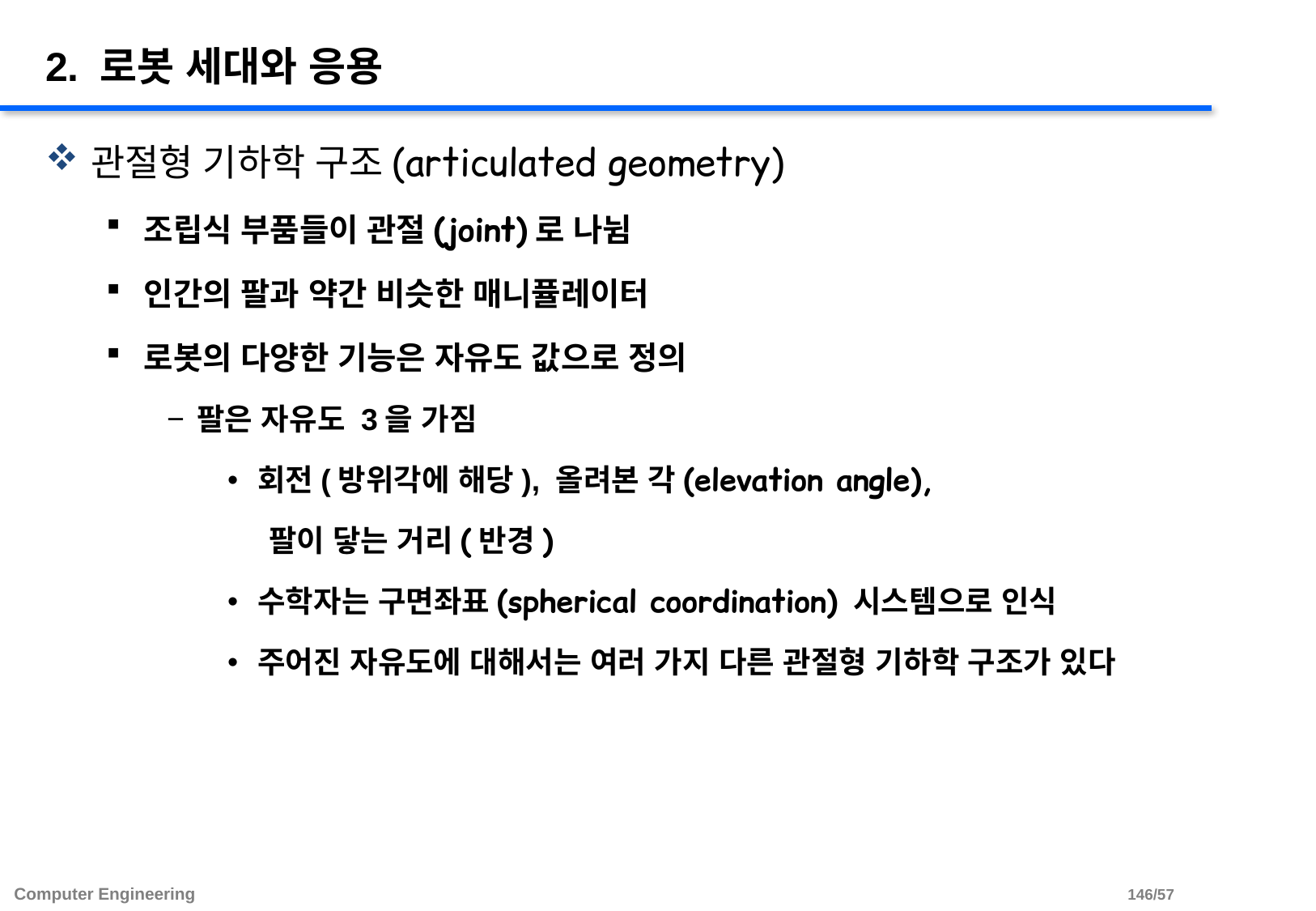

# 2. 로봇 세대와 응용
관절형 기하학 구조(articulated geometry)
조립식 부품들이 관절(joint)로 나뉨
인간의 팔과 약간 비슷한 매니퓰레이터
로봇의 다양한 기능은 자유도 값으로 정의
팔은 자유도 3을 가짐
회전(방위각에 해당), 올려본 각(elevation angle),
    팔이 닿는 거리(반경)
수학자는 구면좌표(spherical coordination) 시스템으로 인식
주어진 자유도에 대해서는 여러 가지 다른 관절형 기하학 구조가 있다